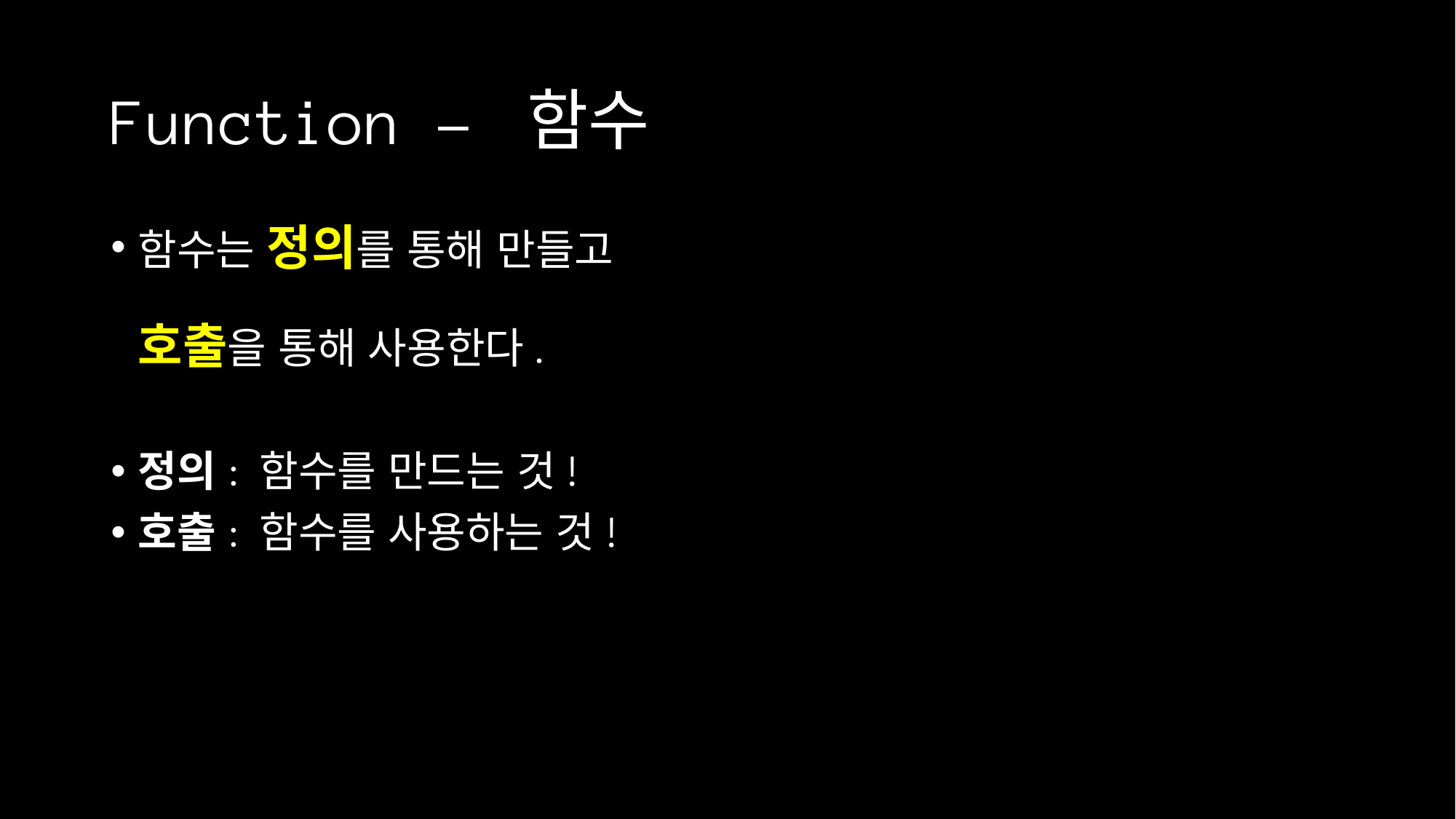

# Function - 함수
함수는 정의를 통해 만들고
호출을 통해 사용한다.

정의: 함수를 만드는 것!
호출: 함수를 사용하는 것!